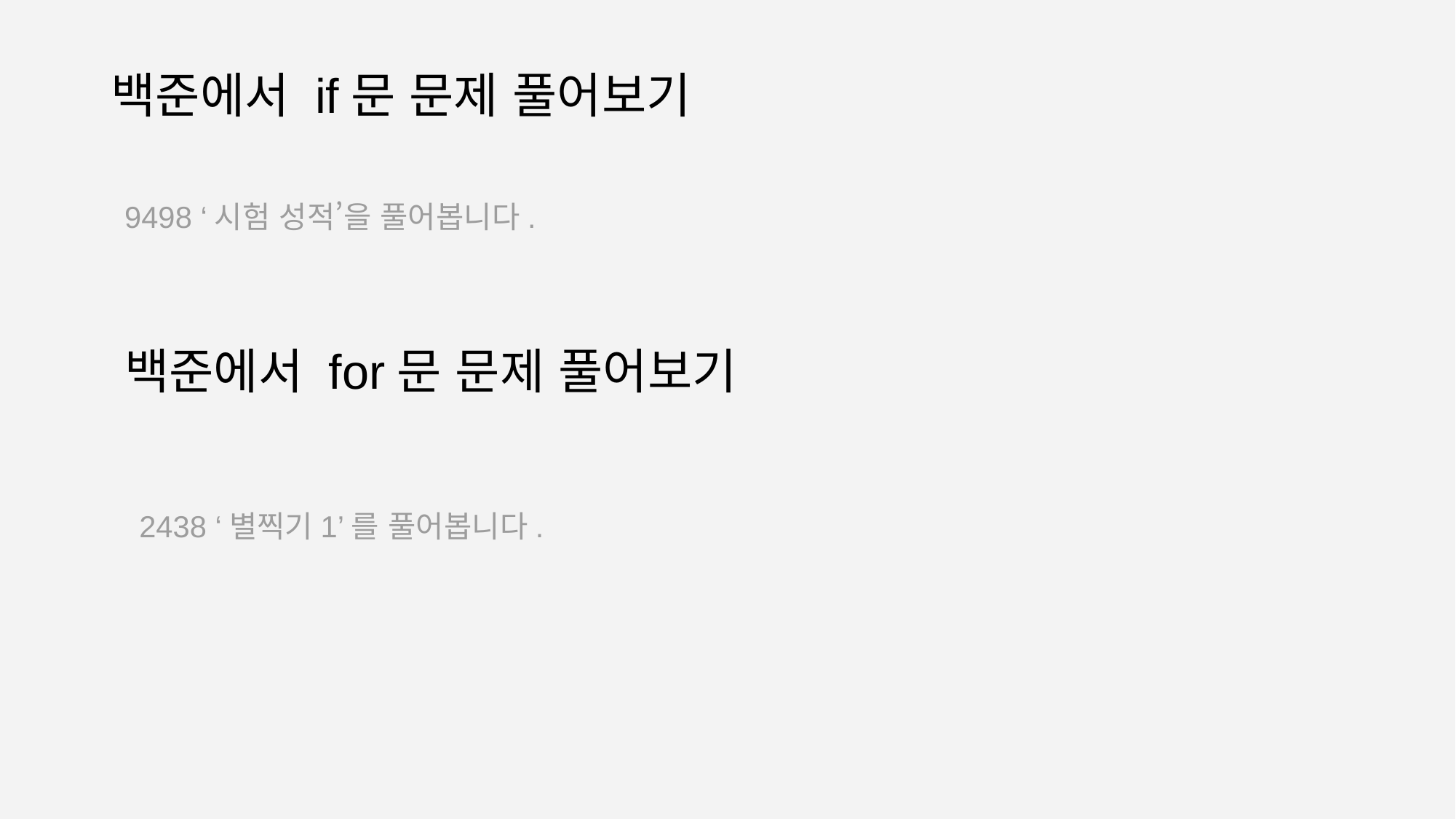

백준에서 if문 문제 풀어보기
# 9498 ‘시험 성적’을 풀어봅니다.
백준에서 for문 문제 풀어보기
2438 ‘별찍기1’를 풀어봅니다.